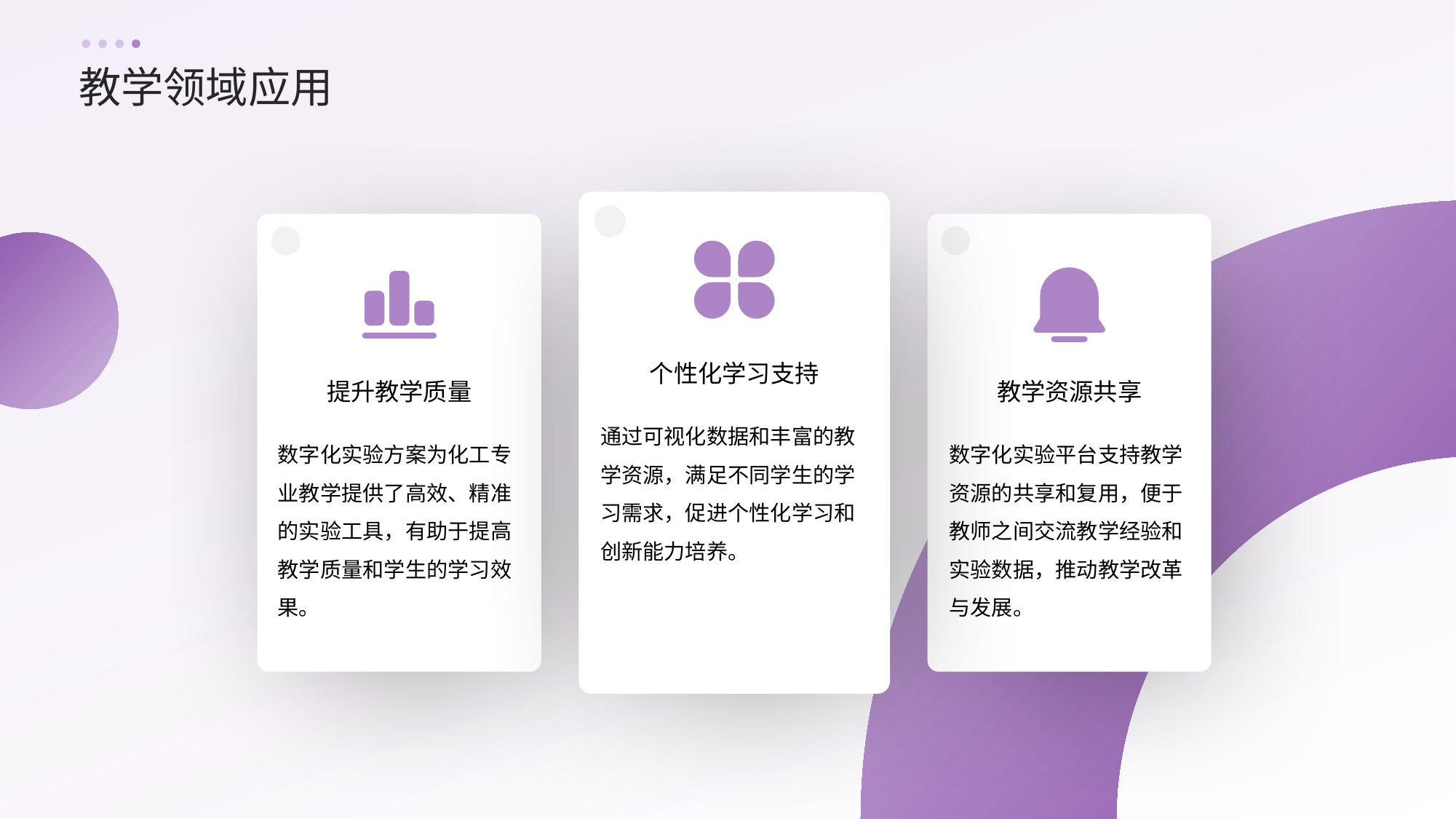

教学领域应用

个性化学习支持
提升教学质量
教学资源共享
通过可视化数据和丰富的教学资源，满足不同学生的学习需求，促进个性化学习和创新能力培养。
数字化实验方案为化工专业教学提供了高效、精准的实验工具，有助于提高教学质量和学生的学习效果。
数字化实验平台支持教学资源的共享和复用，便于教师之间交流教学经验和实验数据，推动教学改革与发展。